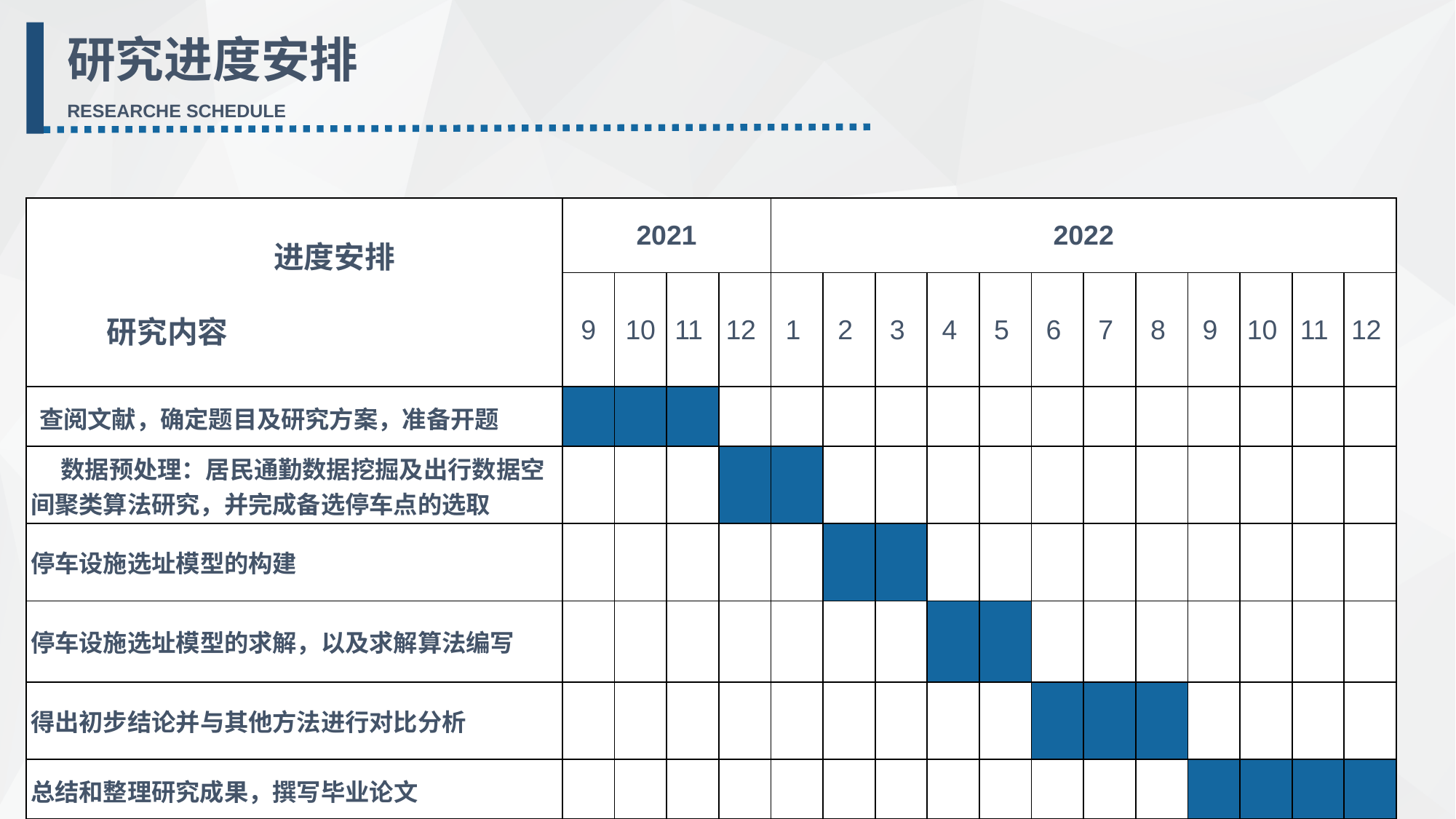

研究进度安排
RESEARCHE SCHEDULE
| 进度安排 研究内容 | 2021 |  |  |  | 2022 |  |  |  |  |  |  |  |  |  |  |  |
| --- | --- | --- | --- | --- | --- | --- | --- | --- | --- | --- | --- | --- | --- | --- | --- | --- |
|  | 9 | 10 | 11 | 12 | 1 | 2 | 3 | 4 | 5 | 6 | 7 | 8 | 9 | 10 | 11 | 12 |
| 查阅文献，确定题目及研究方案，准备开题 |  |  |  |  |  |  |  |  |  |  |  |  |  |  |  |  |
| 数据预处理：居民通勤数据挖掘及出行数据空间聚类算法研究，并完成备选停车点的选取 |  |  |  |  |  |  |  |  |  |  |  |  |  |  |  |  |
| 停车设施选址模型的构建 |  |  |  |  |  |  |  |  |  |  |  |  |  |  |  |  |
| 停车设施选址模型的求解，以及求解算法编写 |  |  |  |  |  |  |  |  |  |  |  |  |  |  |  |  |
| 得出初步结论并与其他方法进行对比分析 |  |  |  |  |  |  |  |  |  |  |  |  |  |  |  |  |
| 总结和整理研究成果，撰写毕业论文 |  |  |  |  |  |  |  |  |  |  |  |  |  |  |  |  |